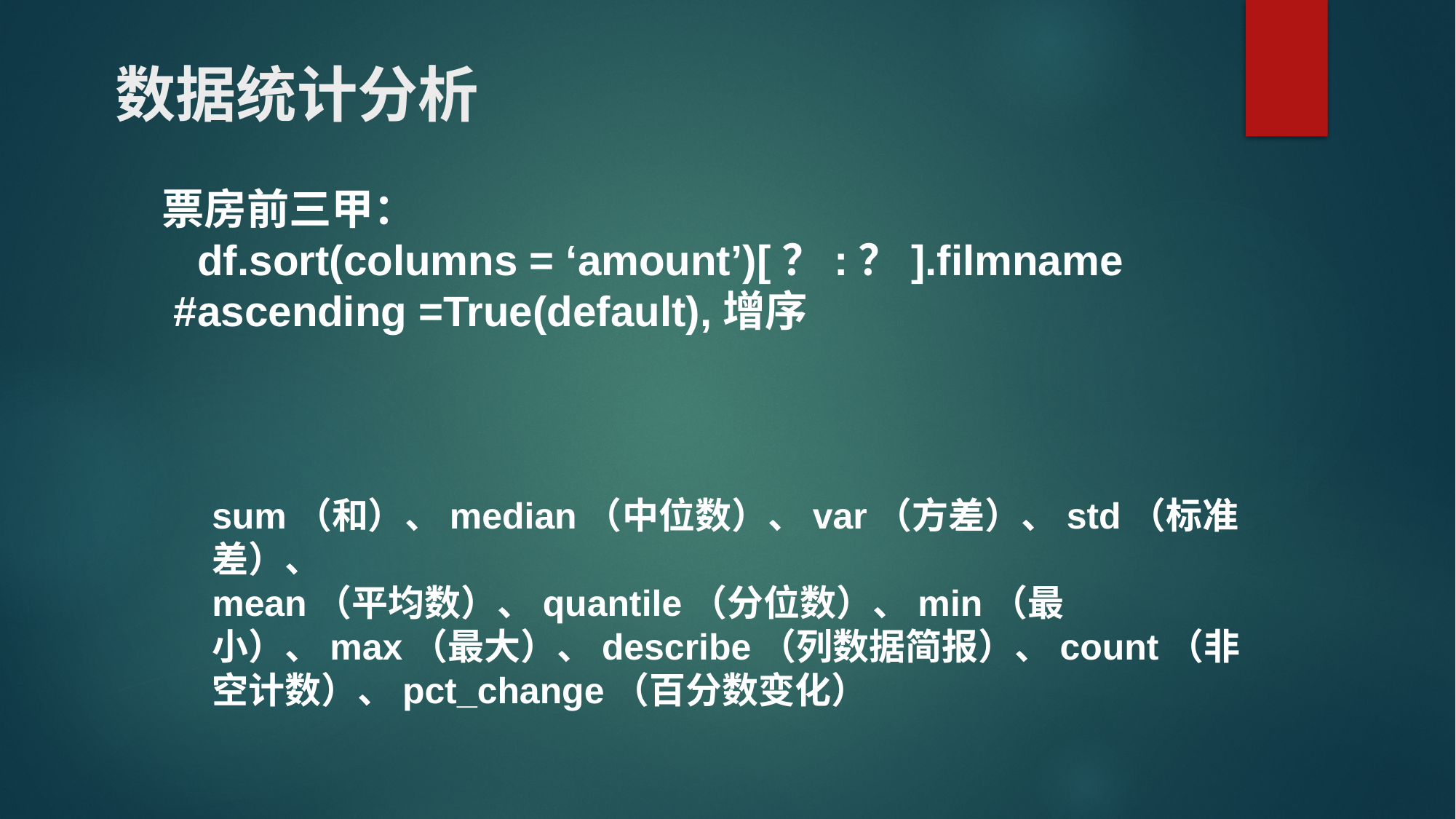

# 数据统计分析
票房前三甲：
   df.sort(columns = ‘amount’)[？:？].filmname
 #ascending =True(default),增序

sum（和）、median（中位数）、var（方差）、std（标准差）、
mean（平均数）、quantile（分位数）、min（最小）、max（最大）、describe（列数据简报）、count（非空计数）、pct_change（百分数变化）